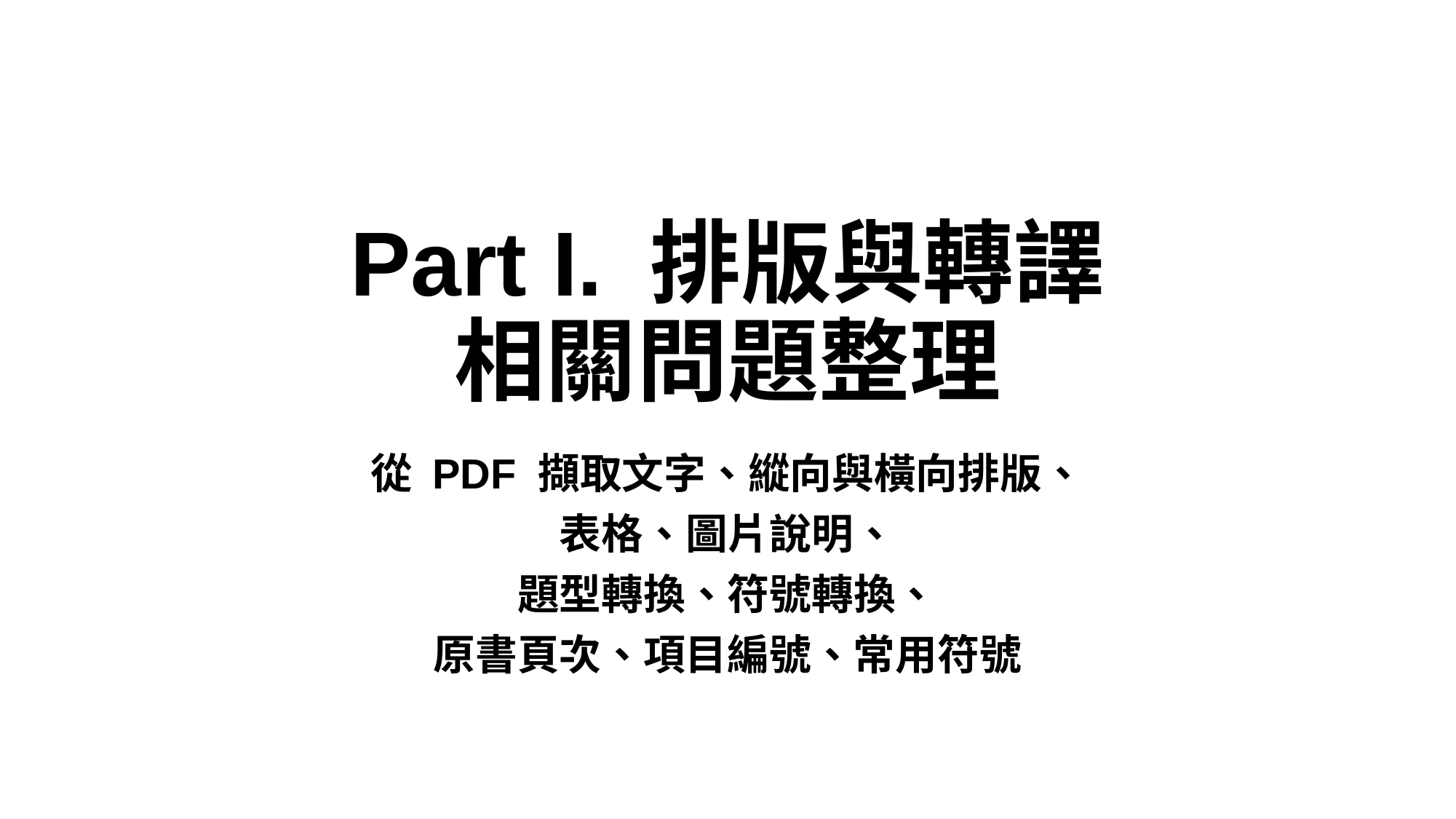

# Part I. 排版與轉譯 相關問題整理
從 PDF 擷取文字、縱向與橫向排版、
表格、圖片說明、
題型轉換、符號轉換、
原書頁次、項目編號、常用符號